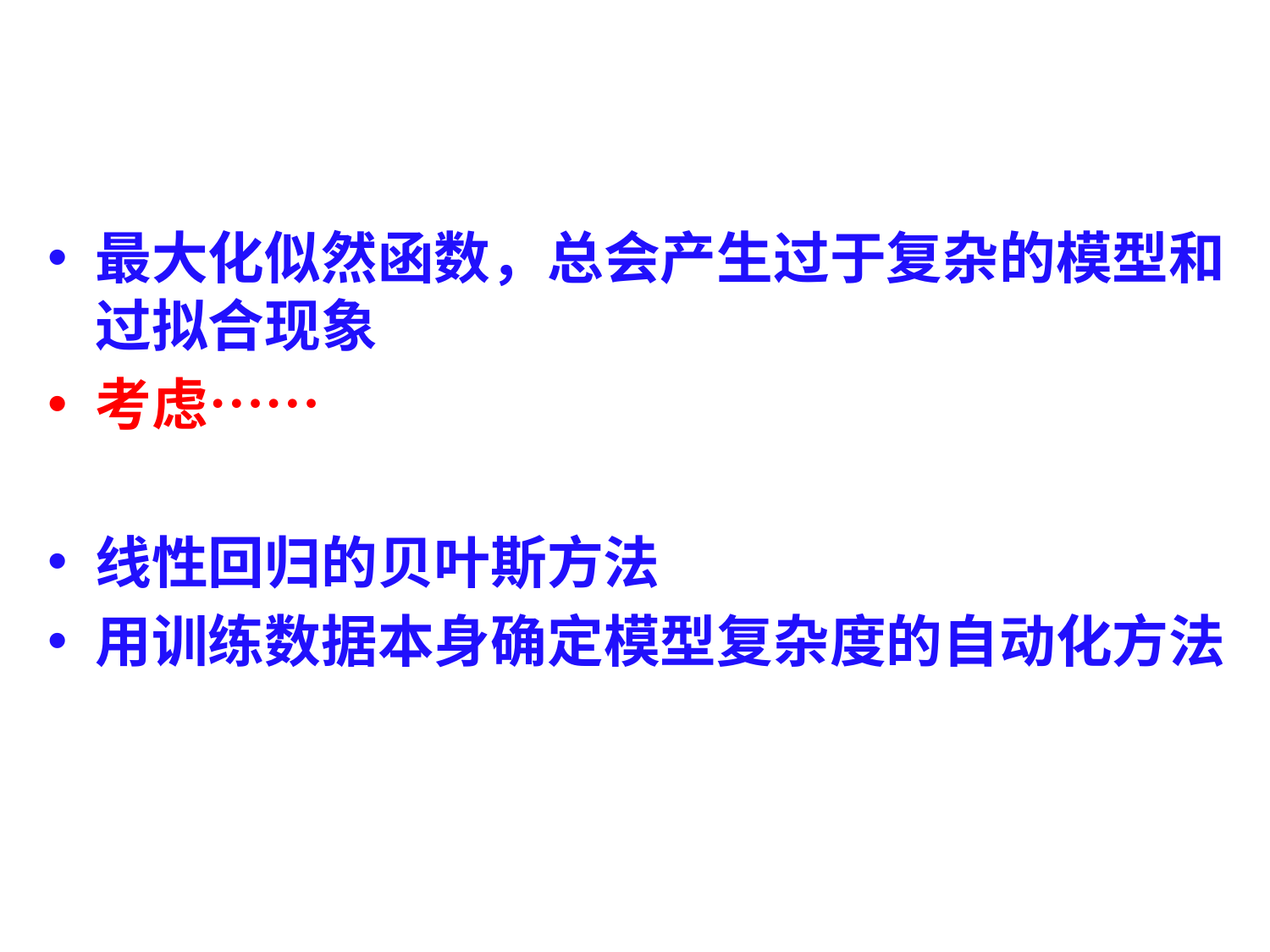

#
最大化似然函数，总会产生过于复杂的模型和过拟合现象
考虑……

线性回归的贝叶斯方法
用训练数据本身确定模型复杂度的自动化方法